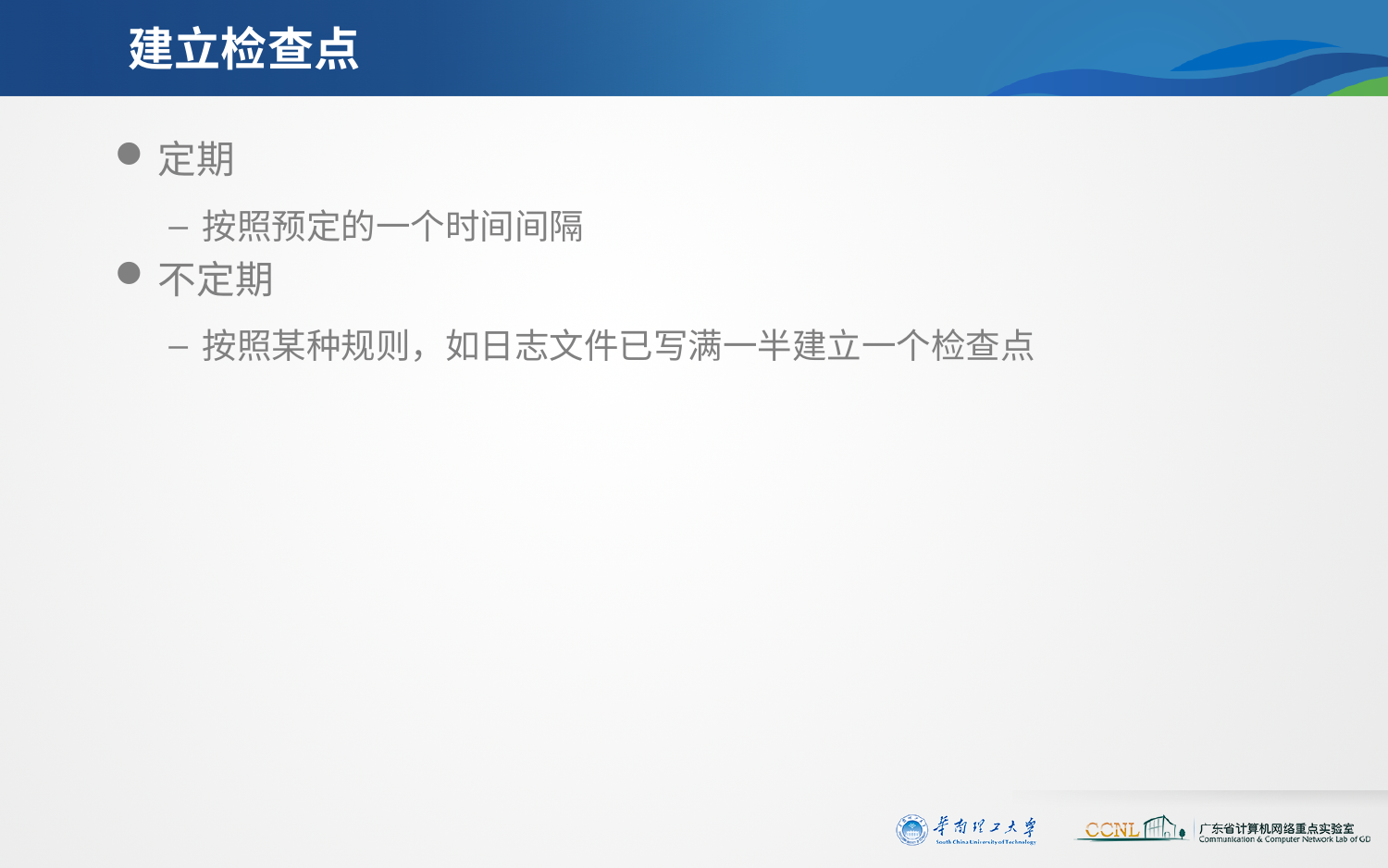

# 建立检查点
定期
按照预定的一个时间间隔
不定期
按照某种规则，如日志文件已写满一半建立一个检查点